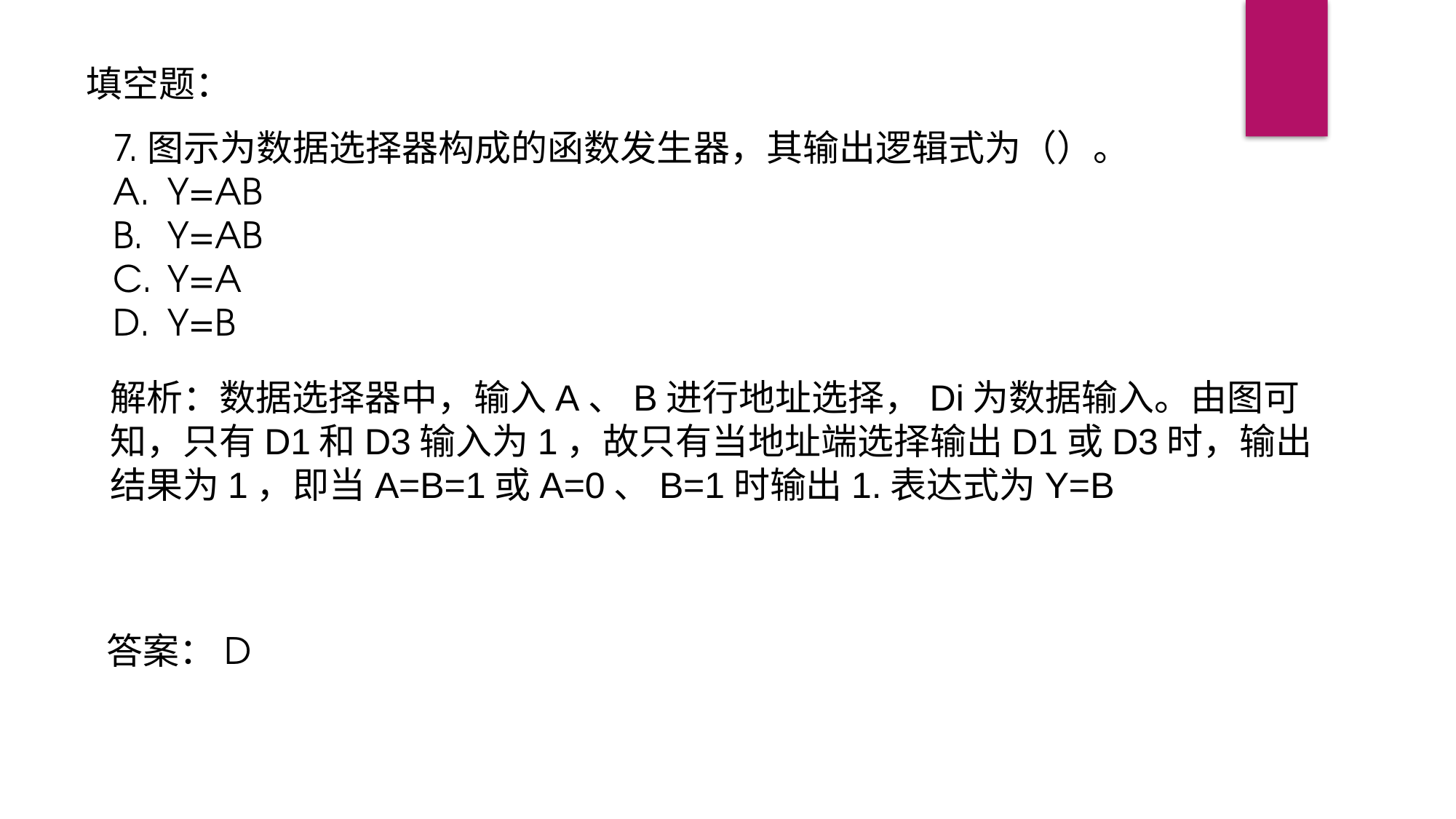

填空题：
7.图示为数据选择器构成的函数发生器，其输出逻辑式为（）。
Y=AB
Y=AB
Y=A
Y=B
解析：数据选择器中，输入A、B进行地址选择，Di为数据输入。由图可知，只有D1和D3输入为1，故只有当地址端选择输出D1或D3时，输出结果为1，即当A=B=1或A=0、B=1时输出1.表达式为Y=B
答案：D